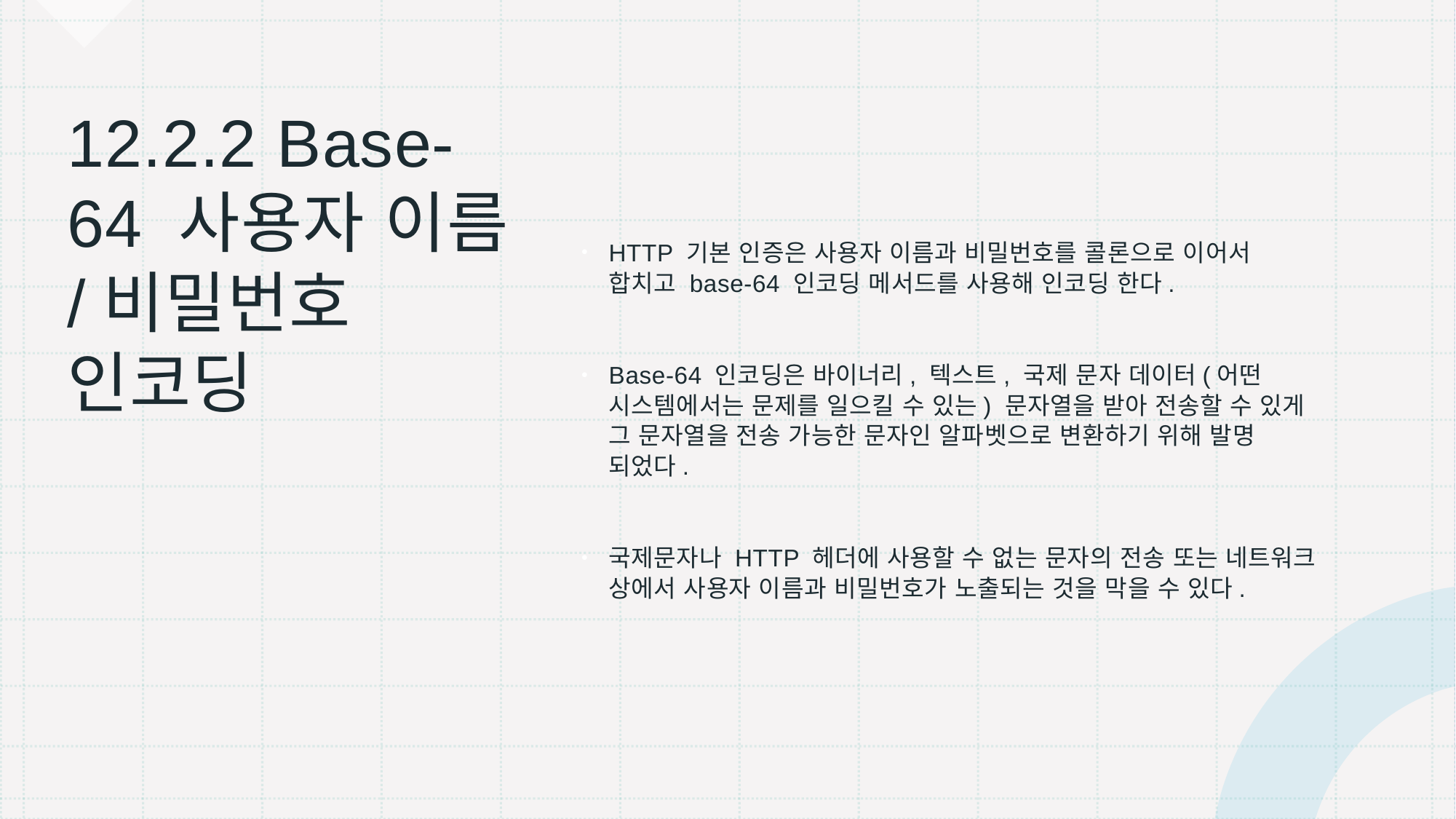

HTTP 기본 인증은 사용자 이름과 비밀번호를 콜론으로 이어서 합치고 base-64 인코딩 메서드를 사용해 인코딩 한다.

Base-64 인코딩은 바이너리, 텍스트, 국제 문자 데이터(어떤 시스템에서는 문제를 일으킬 수 있는) 문자열을 받아 전송할 수 있게 그 문자열을 전송 가능한 문자인 알파벳으로 변환하기 위해 발명 되었다.

국제문자나 HTTP 헤더에 사용할 수 없는 문자의 전송 또는 네트워크 상에서 사용자 이름과 비밀번호가 노출되는 것을 막을 수 있다.
# 12.2.2 Base-64 사용자 이름/비밀번호 인코딩